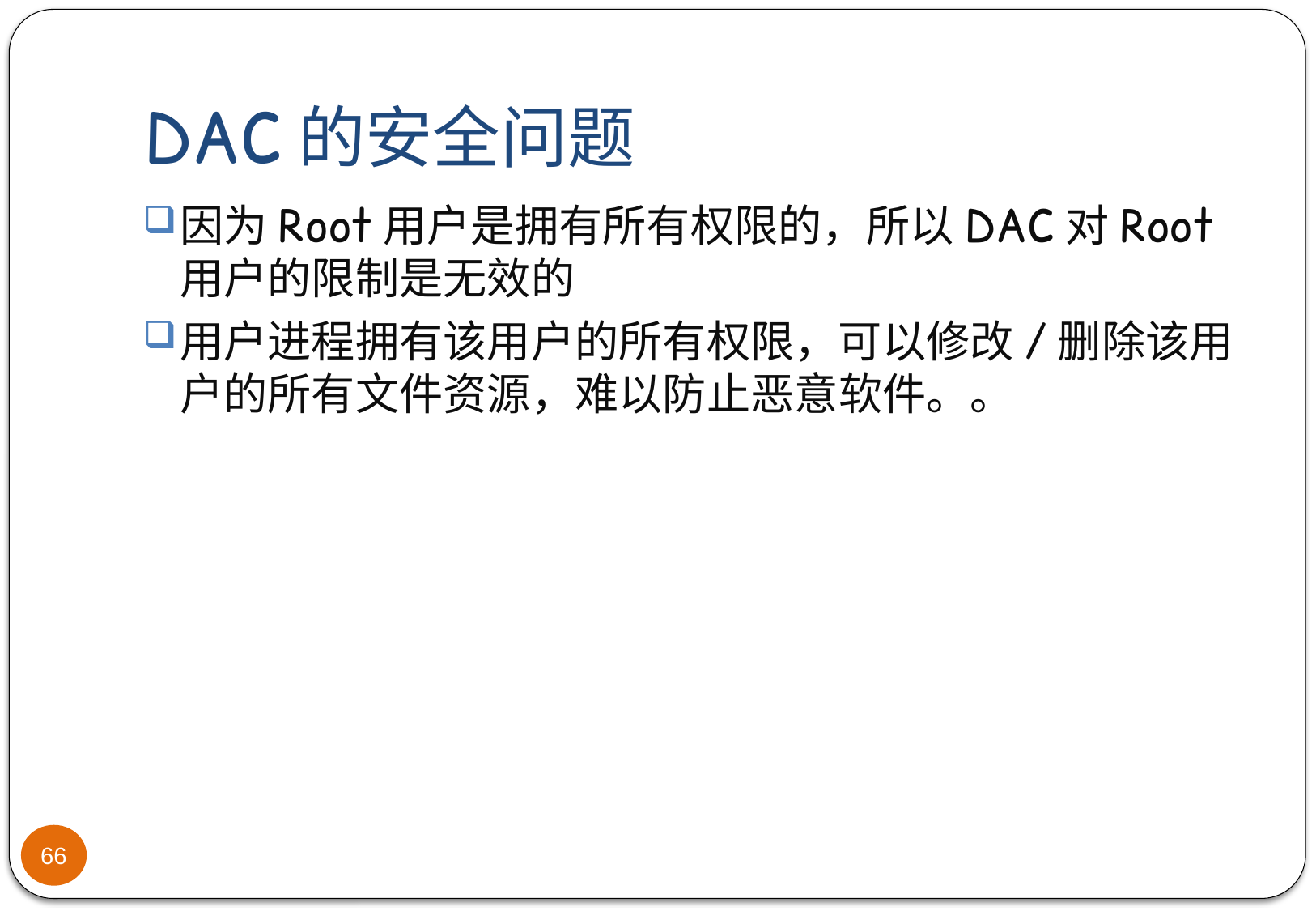

# DAC的安全问题
因为Root用户是拥有所有权限的，所以DAC对Root用户的限制是无效的
用户进程拥有该用户的所有权限，可以修改/删除该用户的所有文件资源，难以防止恶意软件。。
66